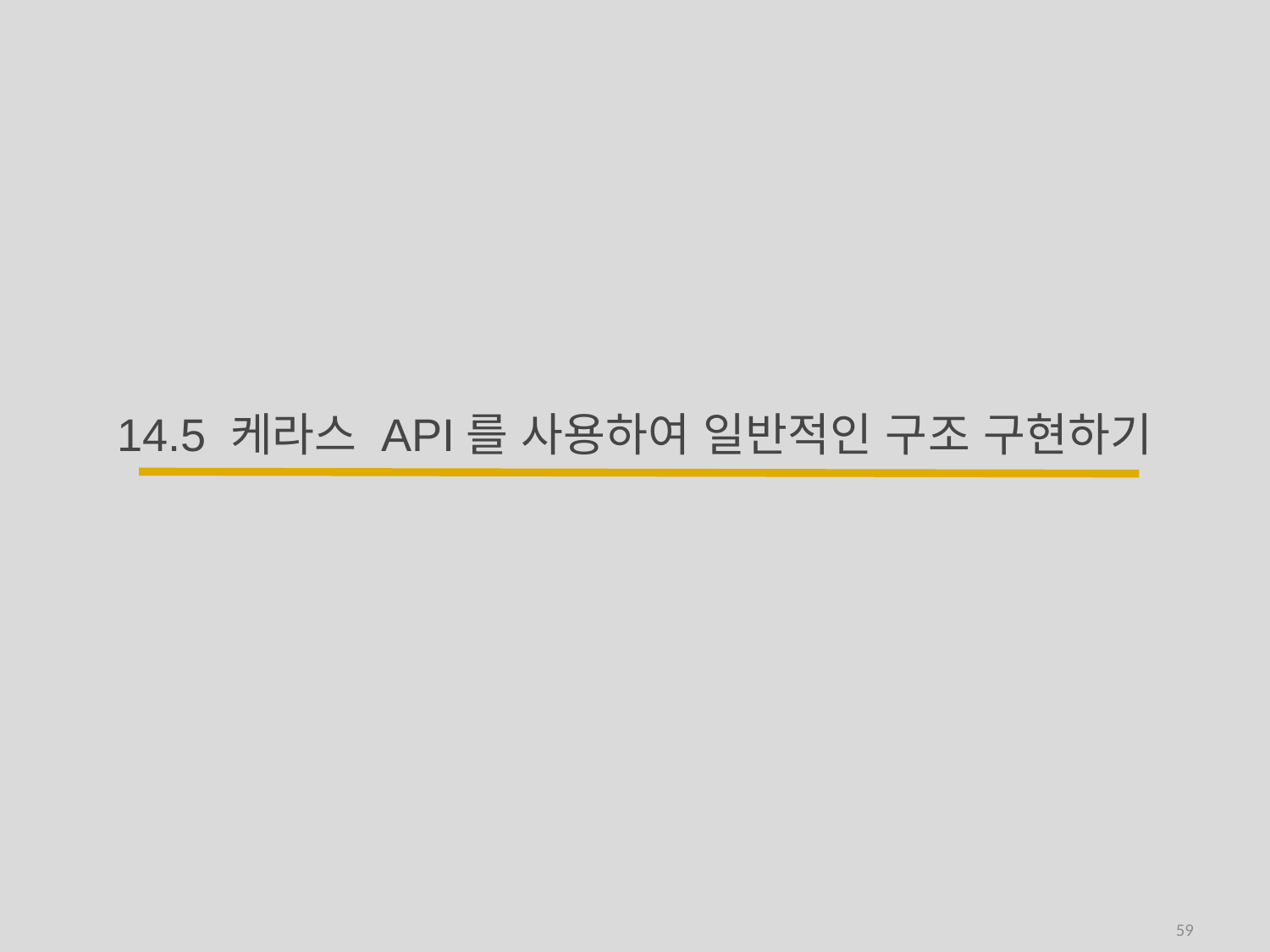

# 14.5 케라스 API를 사용하여 일반적인 구조 구현하기
59